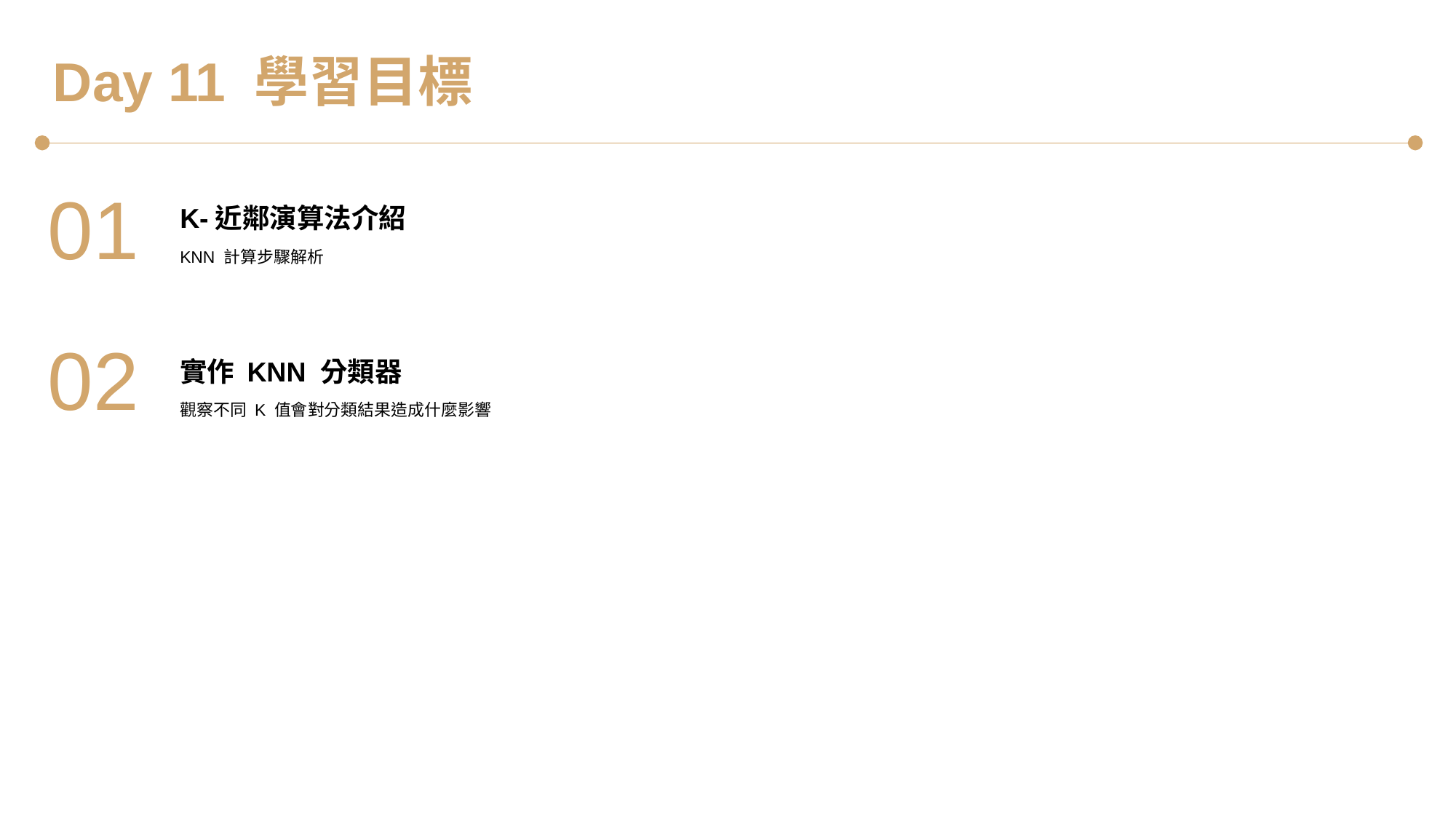

Day 11 學習目標
01
K-近鄰演算法介紹
KNN 計算步驟解析
02
實作 KNN 分類器
觀察不同 K 值會對分類結果造成什麼影響